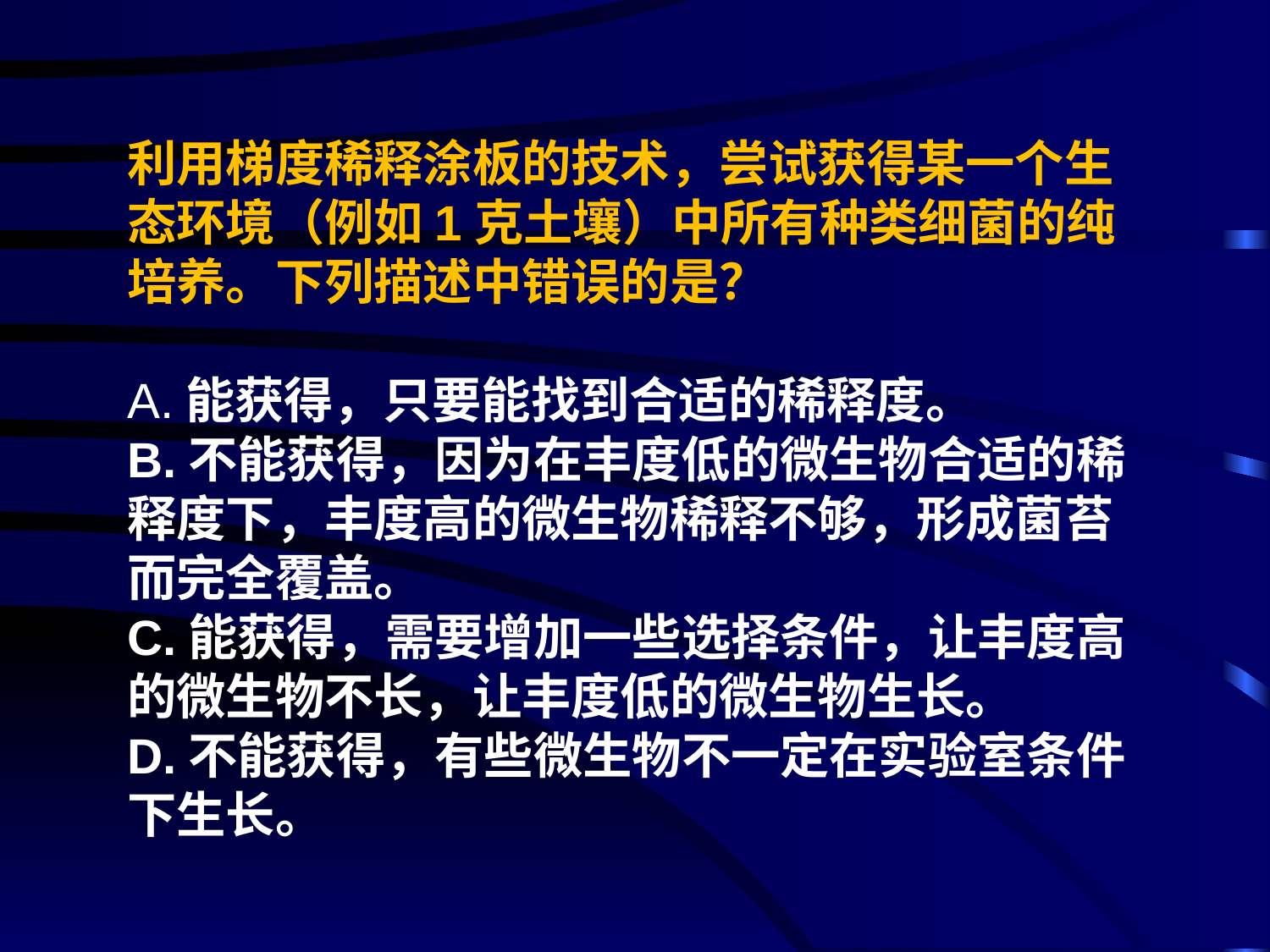

利用梯度稀释涂板的技术，尝试获得某一个生态环境（例如1克土壤）中所有种类细菌的纯培养。下列描述中错误的是？

A.能获得，只要能找到合适的稀释度。
B.不能获得，因为在丰度低的微生物合适的稀释度下，丰度高的微生物稀释不够，形成菌苔而完全覆盖。
C.能获得，需要增加一些选择条件，让丰度高的微生物不长，让丰度低的微生物生长。
D.不能获得，有些微生物不一定在实验室条件下生长。